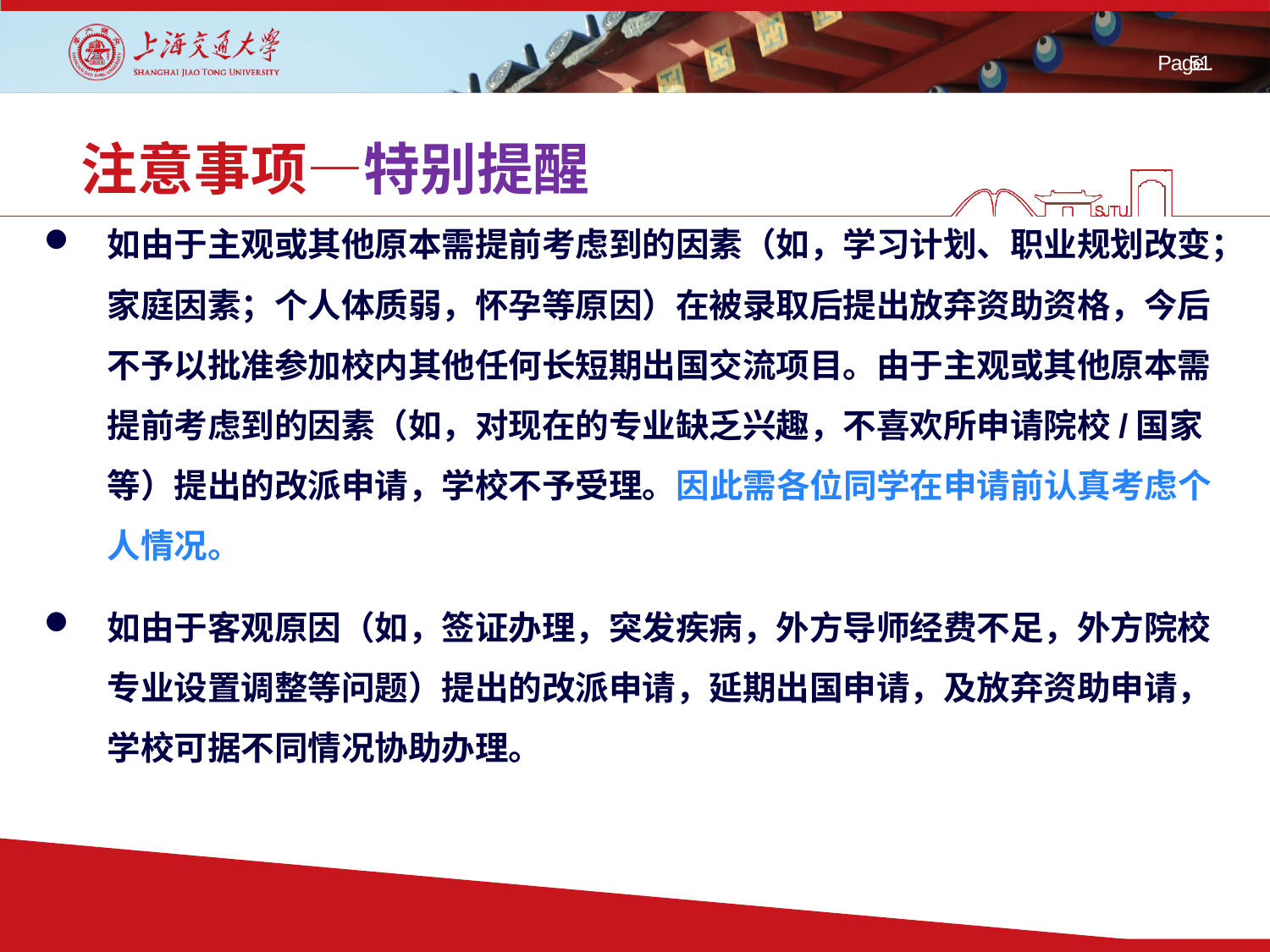

如由于主观或其他原本需提前考虑到的因素（如，学习计划、职业规划改变；家庭因素；个人体质弱，怀孕等原因）在被录取后提出放弃资助资格，今后不予以批准参加校内其他任何长短期出国交流项目。由于主观或其他原本需提前考虑到的因素（如，对现在的专业缺乏兴趣，不喜欢所申请院校/国家等）提出的改派申请，学校不予受理。因此需各位同学在申请前认真考虑个人情况。
如由于客观原因（如，签证办理，突发疾病，外方导师经费不足，外方院校专业设置调整等问题）提出的改派申请，延期出国申请，及放弃资助申请，学校可据不同情况协助办理。
# 注意事项—特别提醒